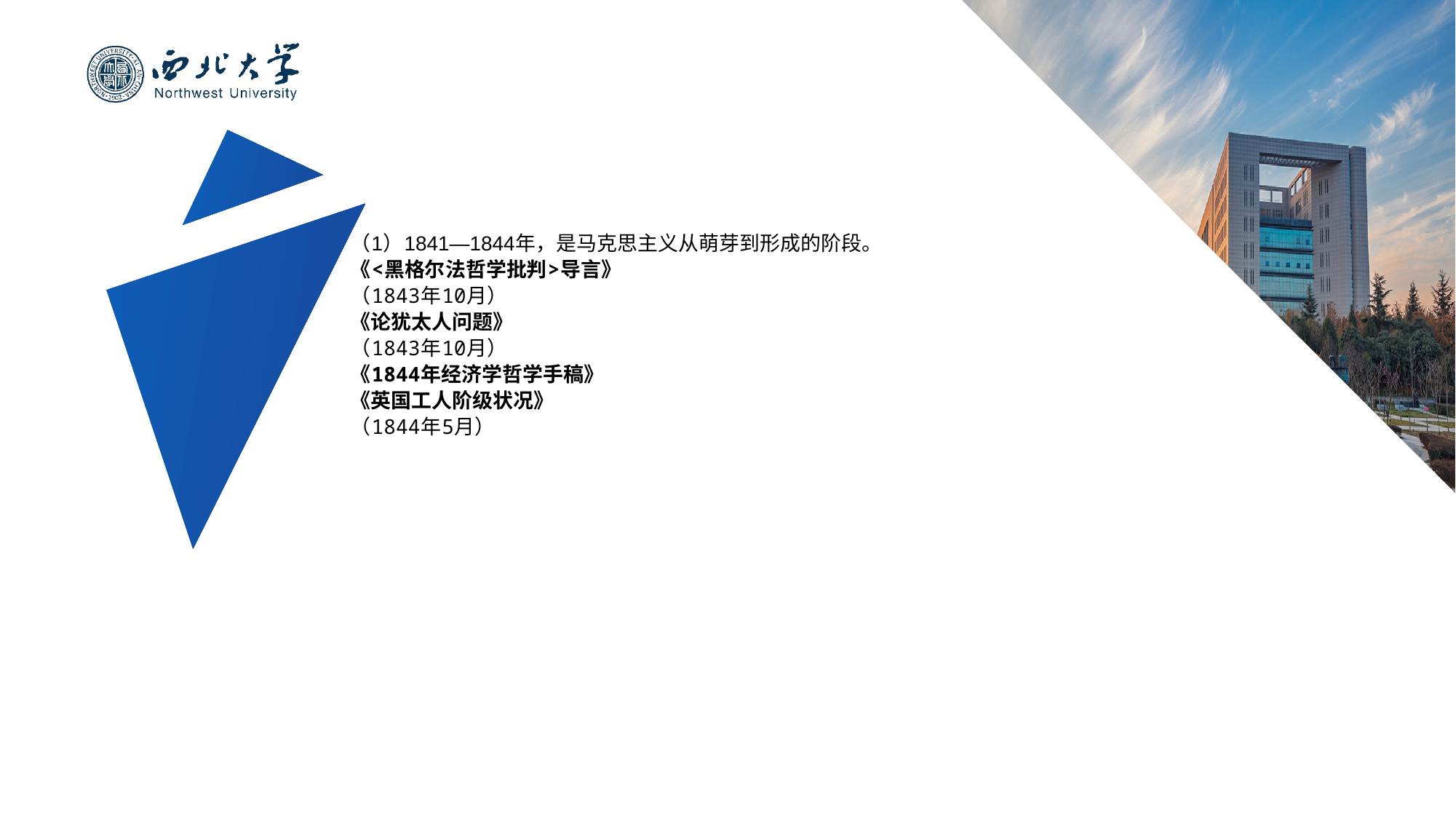

#
（1）1841—1844年，是马克思主义从萌芽到形成的阶段。
《<黑格尔法哲学批判>导言》
（1843年10月）
《论犹太人问题》
（1843年10月）
《1844年经济学哲学手稿》
《英国工人阶级状况》
（1844年5月）